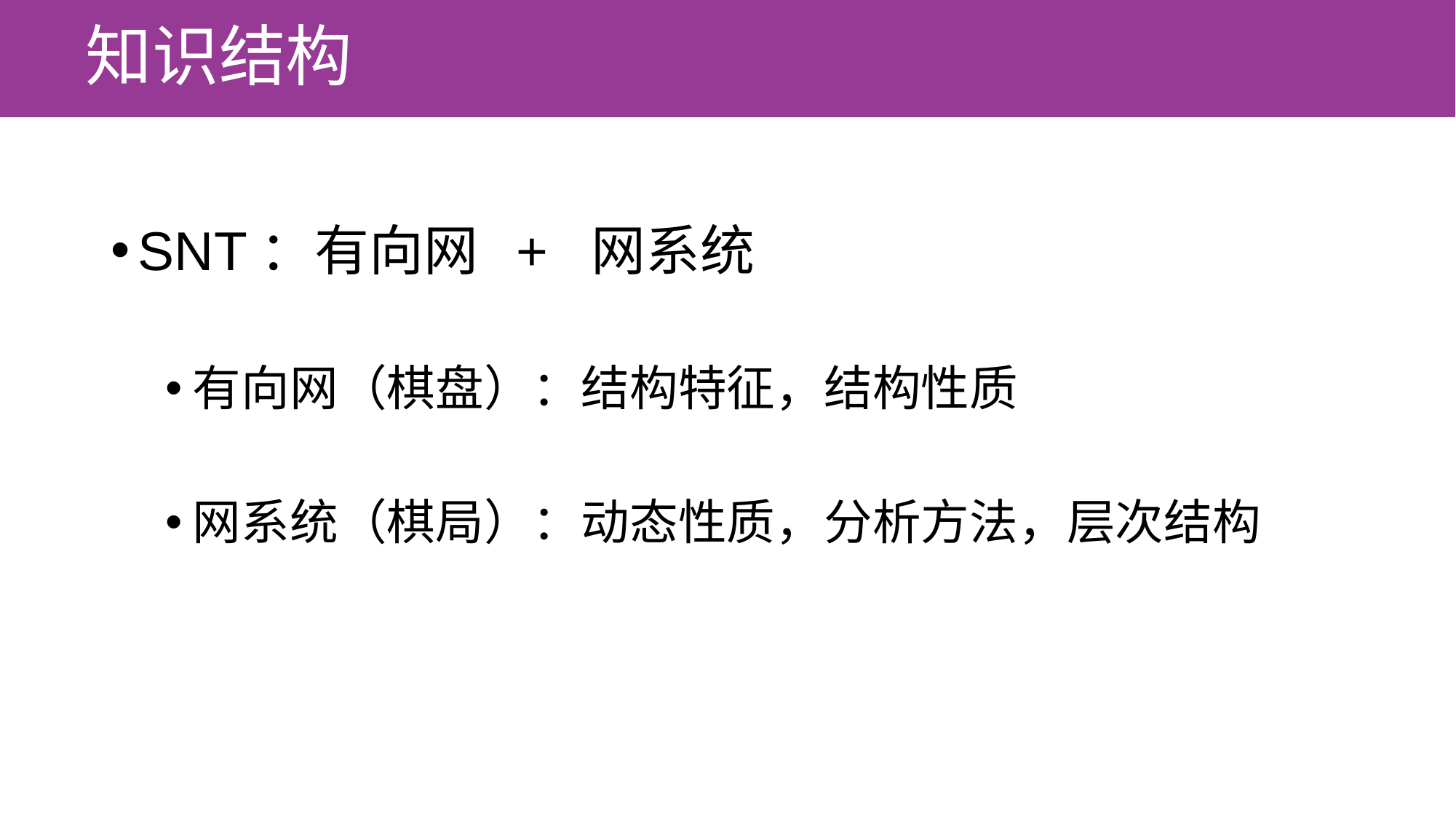

# 知识结构
SNT：有向网  +  网系统

有向网（棋盘）：结构特征，结构性质

网系统（棋局）：动态性质，分析方法，层次结构